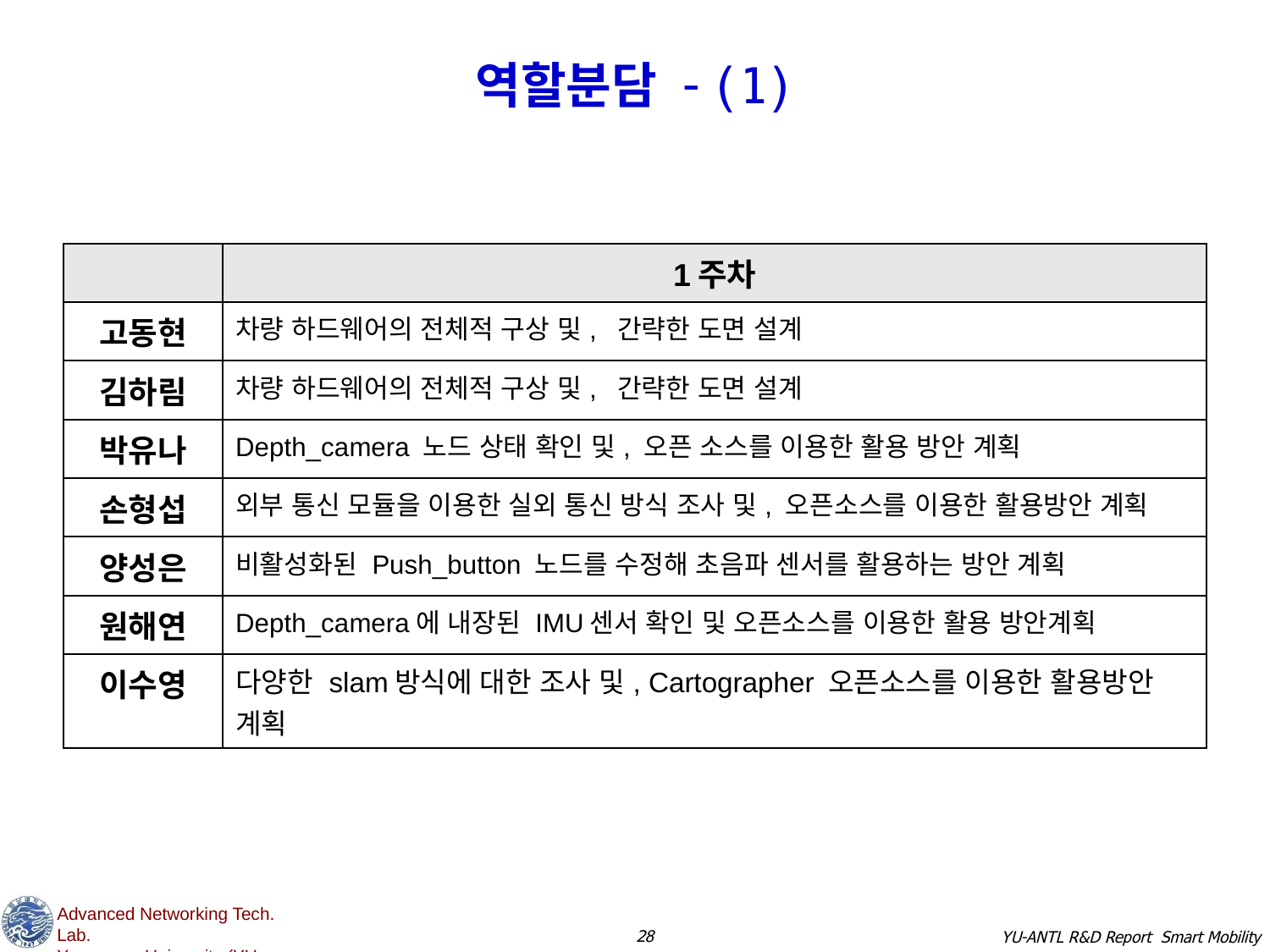

# 역할분담 - (1)
|  | 1주차 |
| --- | --- |
| 고동현 | 차량 하드웨어의 전체적 구상 및, 간략한 도면 설계 |
| 김하림 | 차량 하드웨어의 전체적 구상 및, 간략한 도면 설계 |
| 박유나 | Depth\_camera 노드 상태 확인 및, 오픈 소스를 이용한 활용 방안 계획 |
| 손형섭 | 외부 통신 모듈을 이용한 실외 통신 방식 조사 및, 오픈소스를 이용한 활용방안 계획 |
| 양성은 | 비활성화된 Push\_button 노드를 수정해 초음파 센서를 활용하는 방안 계획 |
| 원해연 | Depth\_camera에 내장된 IMU센서 확인 및 오픈소스를 이용한 활용 방안계획 |
| 이수영 | 다양한 slam방식에 대한 조사 및, Cartographer 오픈소스를 이용한 활용방안 계획 |